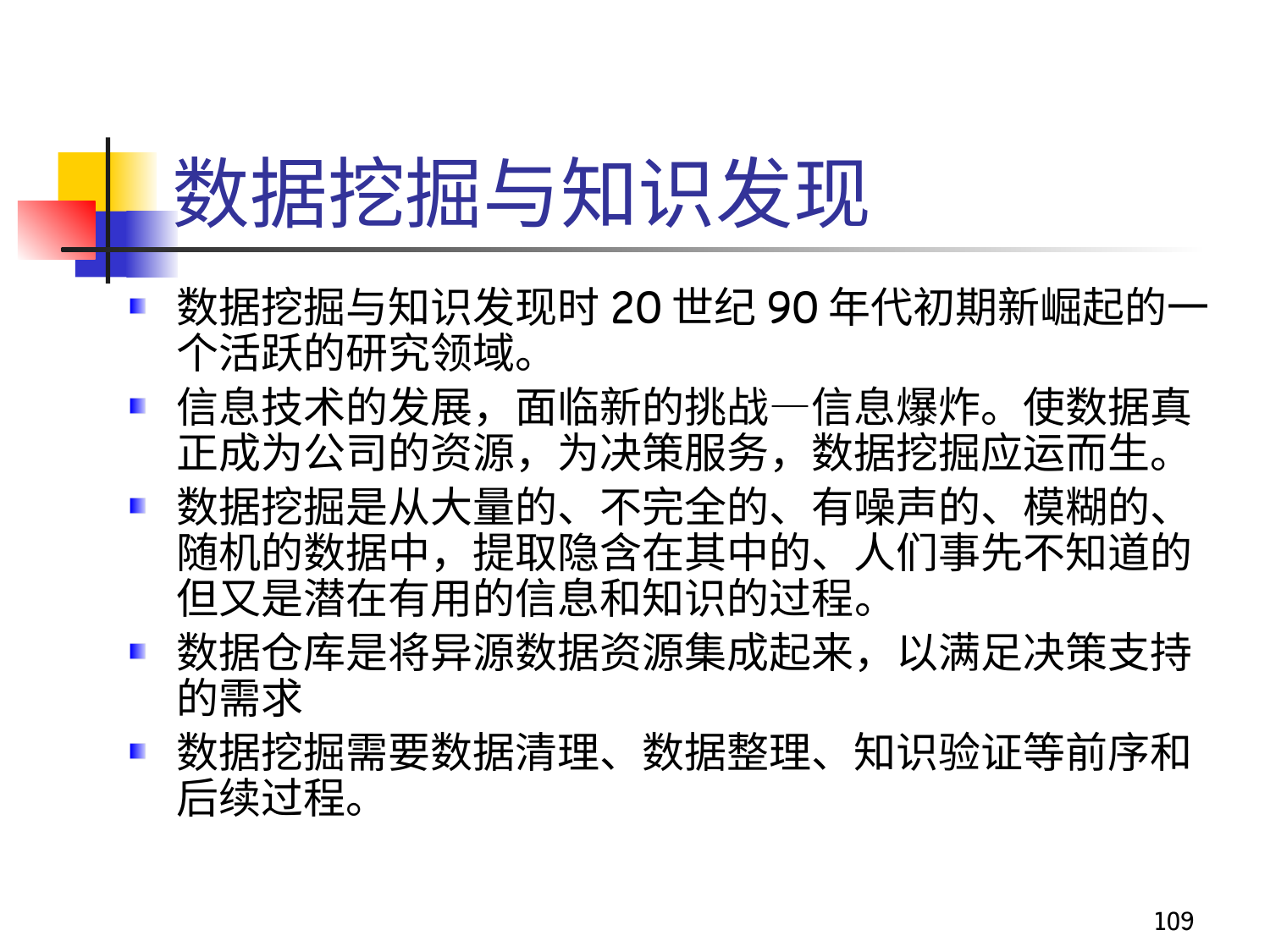

# 数据挖掘与知识发现
数据挖掘与知识发现时20世纪90年代初期新崛起的一个活跃的研究领域。
信息技术的发展，面临新的挑战—信息爆炸。使数据真正成为公司的资源，为决策服务，数据挖掘应运而生。
数据挖掘是从大量的、不完全的、有噪声的、模糊的、随机的数据中，提取隐含在其中的、人们事先不知道的但又是潜在有用的信息和知识的过程。
数据仓库是将异源数据资源集成起来，以满足决策支持的需求
数据挖掘需要数据清理、数据整理、知识验证等前序和后续过程。
109